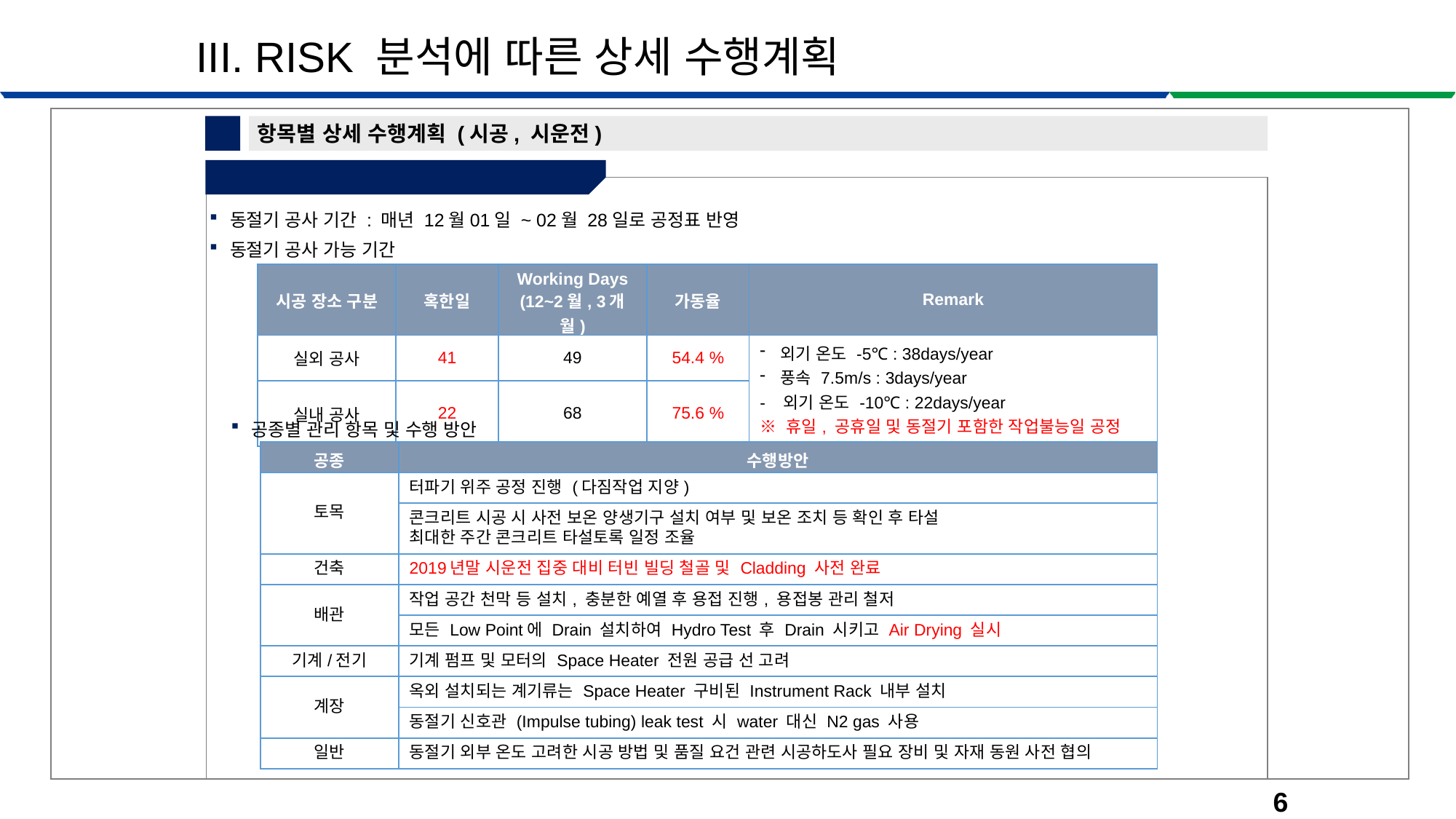

III. RISK 분석에 따른 상세 수행계획
5
항목별 상세 수행계획 (시공, 시운전)
⑤ 동절기 시공 방안

동절기 공사 기간 : 매년 12월01일 ~ 02월 28일로 공정표 반영
동절기 공사 가능 기간
| 시공 장소 구분 | 혹한일 | Working Days (12~2월, 3개월) | 가동율 | Remark |
| --- | --- | --- | --- | --- |
| 실외 공사 | 41 | 49 | 54.4 % | 외기 온도 -5℃ : 38days/year 풍속 7.5m/s : 3days/year - 외기 온도 -10℃ : 22days/year ※ 휴일, 공휴일 및 동절기 포함한 작업불능일 공정 반영 |
| 실내 공사 | 22 | 68 | 75.6 % |  |
공종별 관리 항목 및 수행 방안
| 공종 | 수행방안 |
| --- | --- |
| 토목 | 터파기 위주 공정 진행 (다짐작업 지양) |
|  | 콘크리트 시공 시 사전 보온 양생기구 설치 여부 및 보온 조치 등 확인 후 타설 최대한 주간 콘크리트 타설토록 일정 조율 |
| 건축 | 2019년말 시운전 집중 대비 터빈 빌딩 철골 및 Cladding 사전 완료 |
| 배관 | 작업 공간 천막 등 설치, 충분한 예열 후 용접 진행, 용접봉 관리 철저 |
|  | 모든 Low Point에 Drain 설치하여 Hydro Test 후 Drain 시키고 Air Drying 실시 |
| 기계/전기 | 기계 펌프 및 모터의 Space Heater 전원 공급 선 고려 |
| 계장 | 옥외 설치되는 계기류는 Space Heater 구비된 Instrument Rack 내부 설치 |
|  | 동절기 신호관 (Impulse tubing) leak test 시 water 대신 N2 gas 사용 |
| 일반 | 동절기 외부 온도 고려한 시공 방법 및 품질 요건 관련 시공하도사 필요 장비 및 자재 동원 사전 협의 |
61